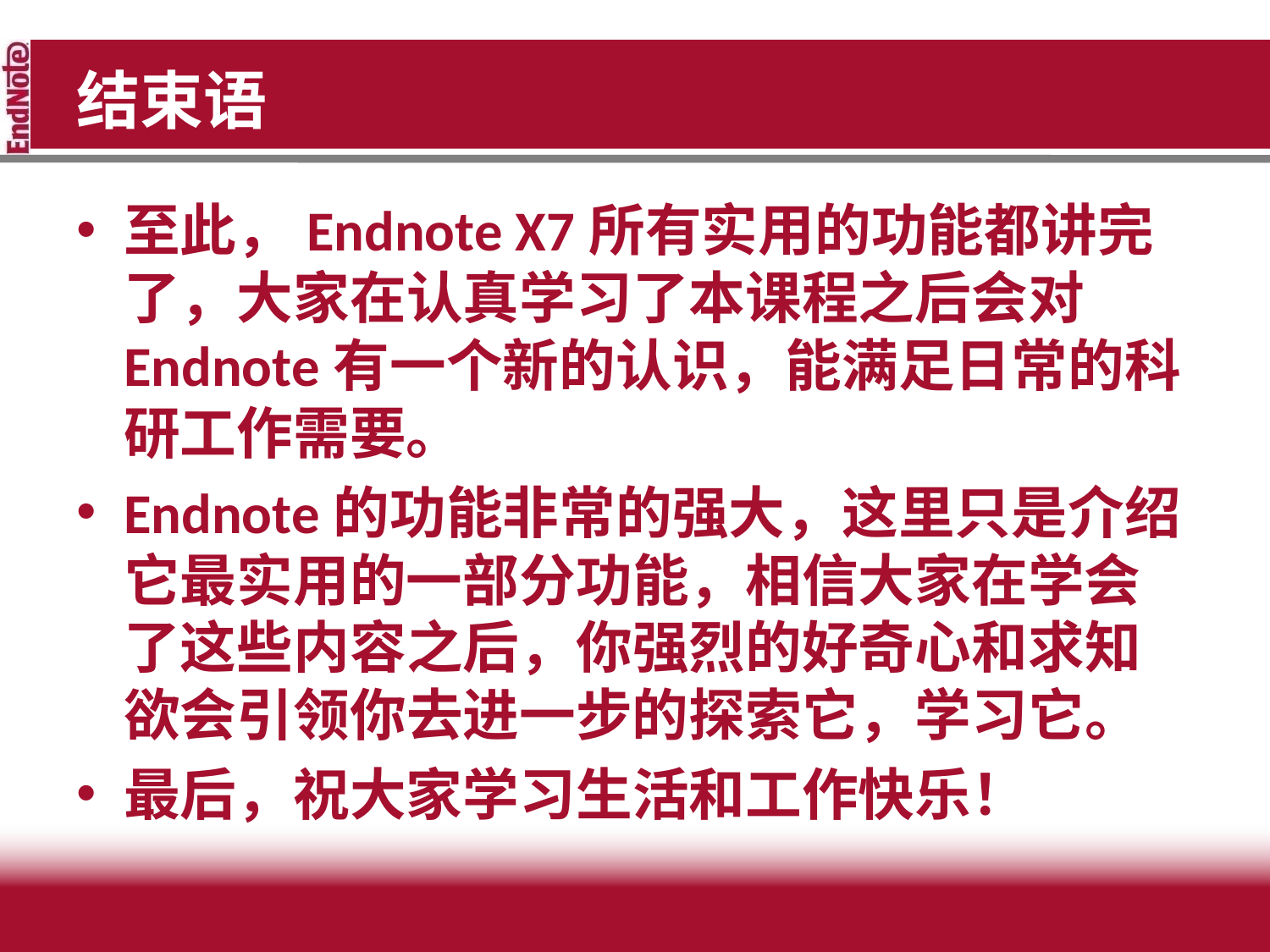

# 结束语
至此，Endnote X7所有实用的功能都讲完了，大家在认真学习了本课程之后会对Endnote有一个新的认识，能满足日常的科研工作需要。
Endnote的功能非常的强大，这里只是介绍它最实用的一部分功能，相信大家在学会了这些内容之后，你强烈的好奇心和求知欲会引领你去进一步的探索它，学习它。
最后，祝大家学习生活和工作快乐！